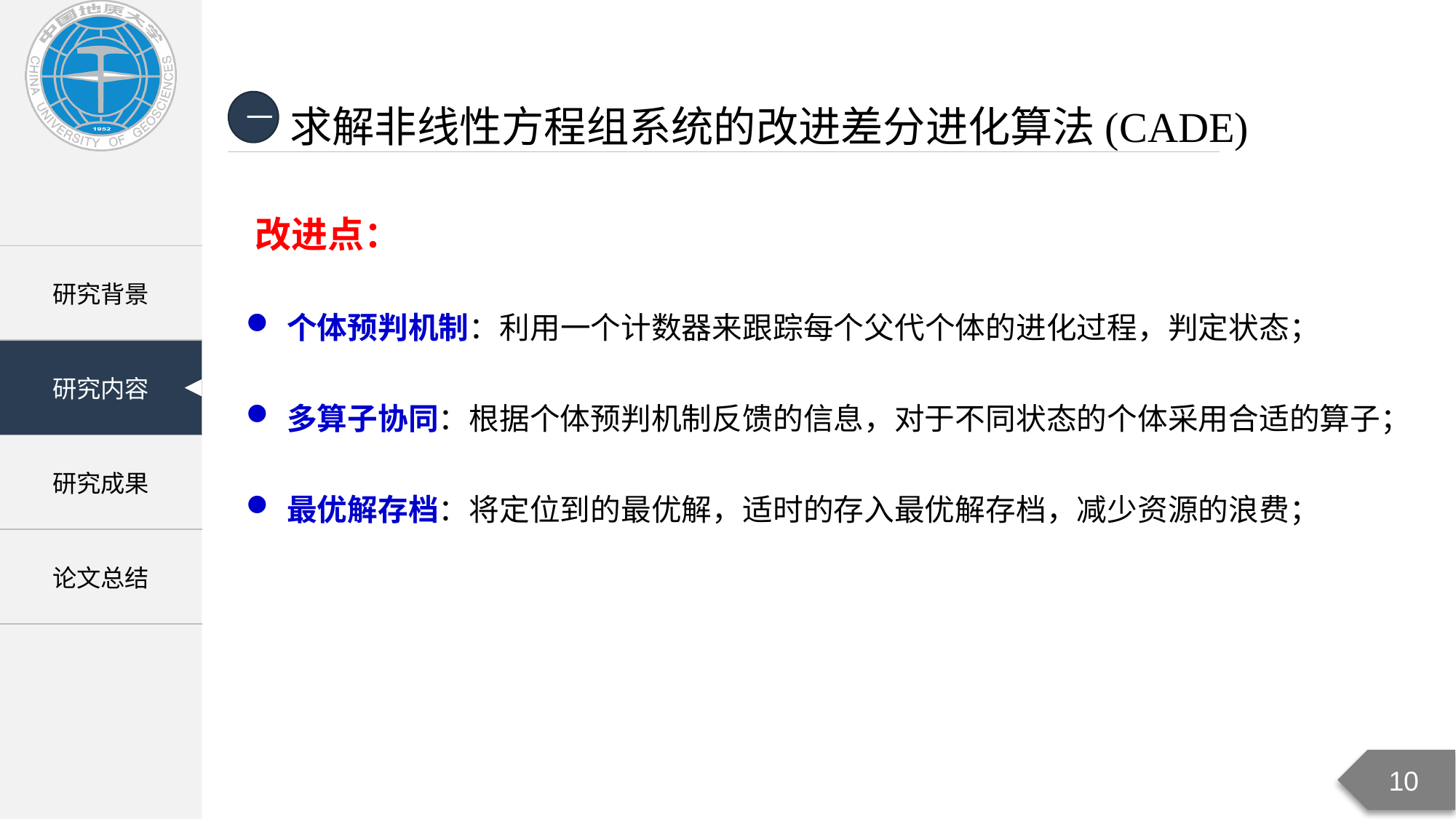

求解非线性方程组系统的改进差分进化算法(CADE)
一
改进点：
个体预判机制：利用一个计数器来跟踪每个父代个体的进化过程，判定状态；
多算子协同：根据个体预判机制反馈的信息，对于不同状态的个体采用合适的算子；
最优解存档：将定位到的最优解，适时的存入最优解存档，减少资源的浪费；